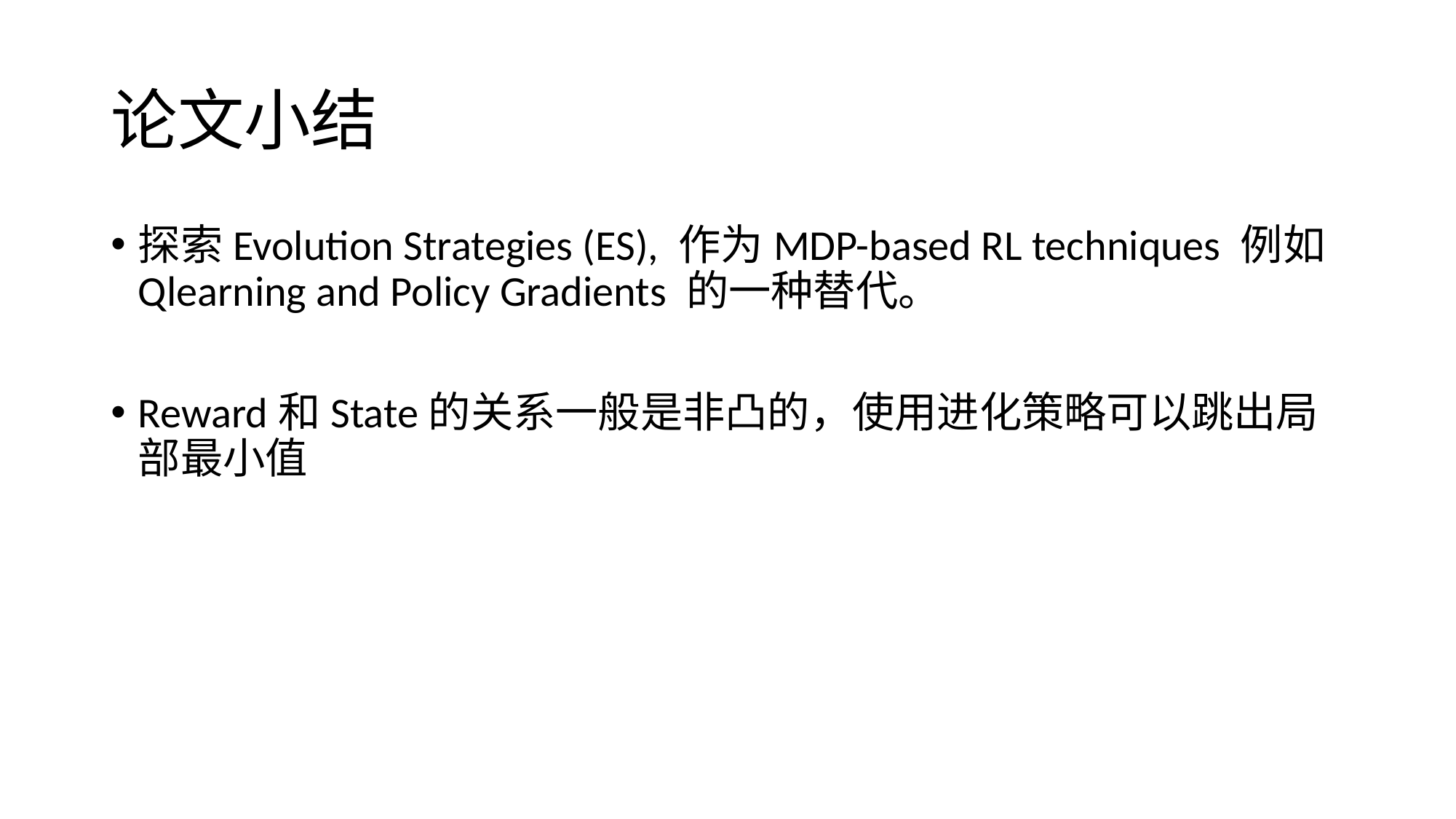

# 论文小结
探索Evolution Strategies (ES), 作为MDP-based RL techniques 例如 Qlearning and Policy Gradients 的一种替代。

Reward和State的关系一般是非凸的，使用进化策略可以跳出局部最小值